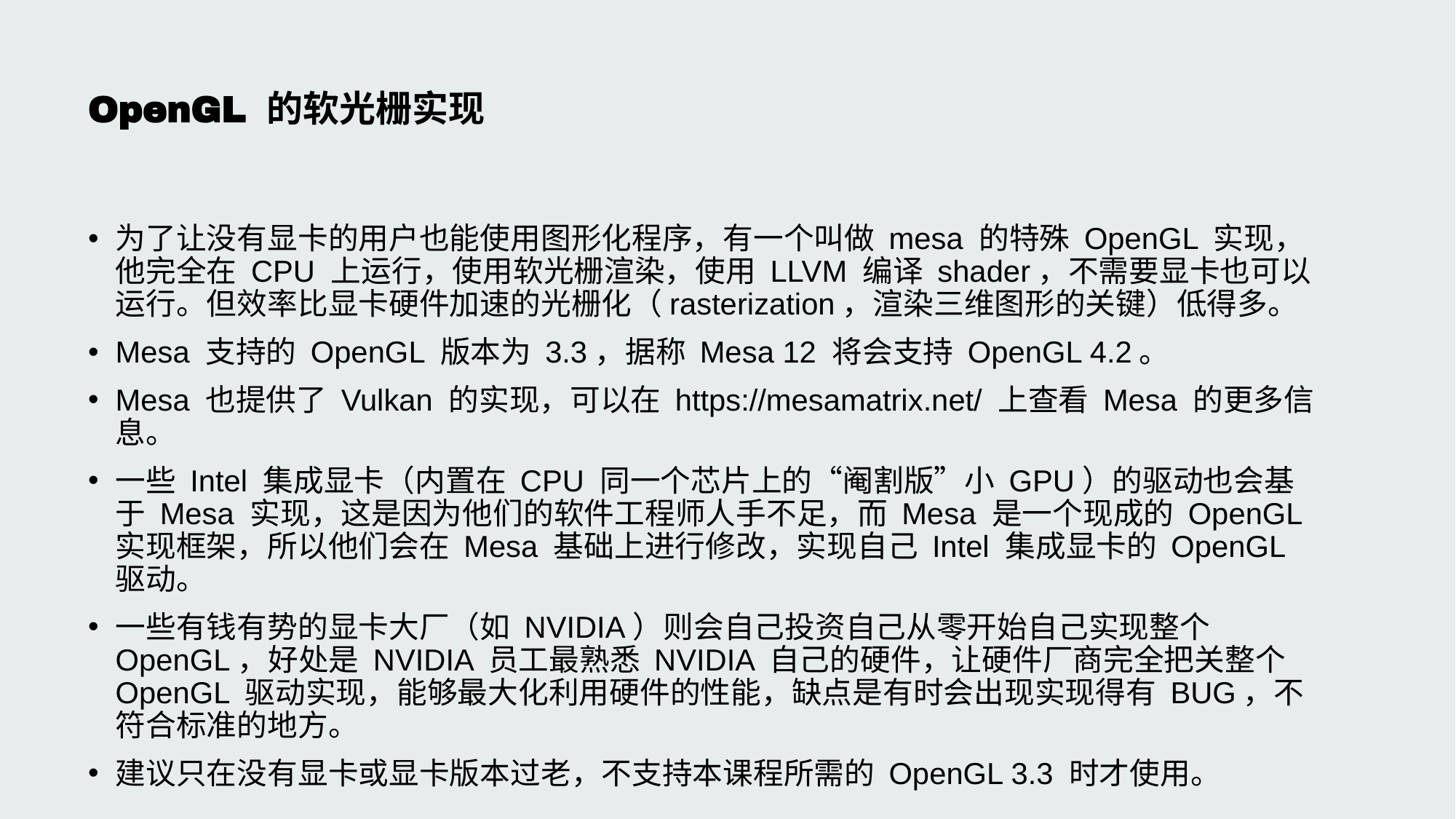

# OpenGL 的软光栅实现
为了让没有显卡的用户也能使用图形化程序，有一个叫做 mesa 的特殊 OpenGL 实现，他完全在 CPU 上运行，使用软光栅渲染，使用 LLVM 编译 shader，不需要显卡也可以运行。但效率比显卡硬件加速的光栅化（rasterization，渲染三维图形的关键）低得多。
Mesa 支持的 OpenGL 版本为 3.3，据称 Mesa 12 将会支持 OpenGL 4.2。
Mesa 也提供了 Vulkan 的实现，可以在 https://mesamatrix.net/ 上查看 Mesa 的更多信息。
一些 Intel 集成显卡（内置在 CPU 同一个芯片上的“阉割版”小 GPU）的驱动也会基于 Mesa 实现，这是因为他们的软件工程师人手不足，而 Mesa 是一个现成的 OpenGL 实现框架，所以他们会在 Mesa 基础上进行修改，实现自己 Intel 集成显卡的 OpenGL 驱动。
一些有钱有势的显卡大厂（如 NVIDIA）则会自己投资自己从零开始自己实现整个 OpenGL，好处是 NVIDIA 员工最熟悉 NVIDIA 自己的硬件，让硬件厂商完全把关整个 OpenGL 驱动实现，能够最大化利用硬件的性能，缺点是有时会出现实现得有 BUG，不符合标准的地方。
建议只在没有显卡或显卡版本过老，不支持本课程所需的 OpenGL 3.3 时才使用。